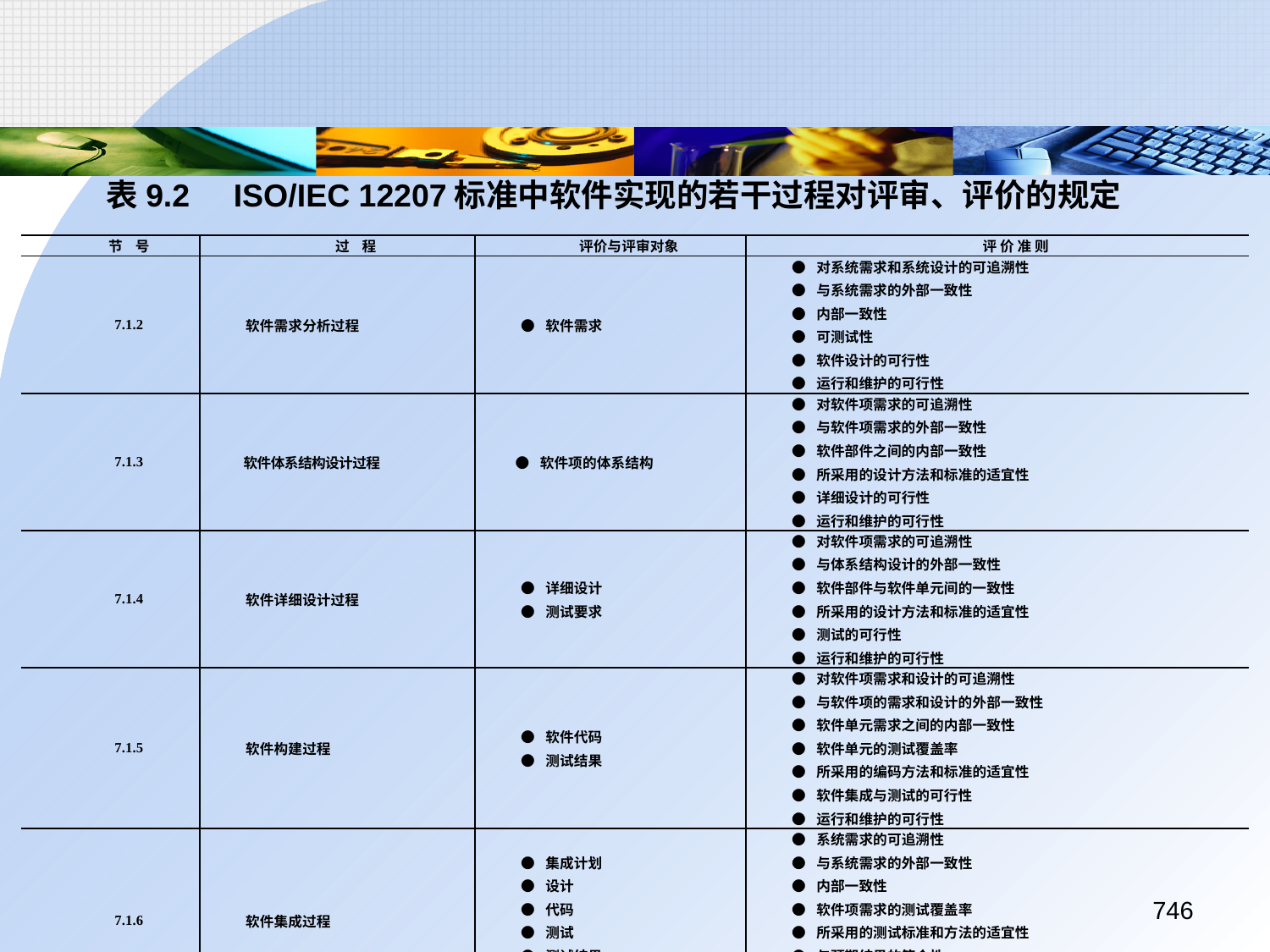

表9.2	ISO/IEC 12207标准中软件实现的若干过程对评审、评价的规定
| 节 号 | 过 程 | 评价与评审对象 | 评 价 准 则 |
| --- | --- | --- | --- |
| 7.1.2 | 软件需求分析过程 | ● 软件需求 | ● 对系统需求和系统设计的可追溯性 ● 与系统需求的外部一致性 ● 内部一致性 ● 可测试性 ● 软件设计的可行性 ● 运行和维护的可行性 |
| 7.1.3 | 软件体系结构设计过程 | ● 软件项的体系结构 | ● 对软件项需求的可追溯性 ● 与软件项需求的外部一致性 ● 软件部件之间的内部一致性 ● 所采用的设计方法和标准的适宜性 ● 详细设计的可行性 ● 运行和维护的可行性 |
| 7.1.4 | 软件详细设计过程 | ● 详细设计 ● 测试要求 | ● 对软件项需求的可追溯性 ● 与体系结构设计的外部一致性 ● 软件部件与软件单元间的一致性 ● 所采用的设计方法和标准的适宜性 ● 测试的可行性 ● 运行和维护的可行性 |
| 7.1.5 | 软件构建过程 | ● 软件代码 ● 测试结果 | ● 对软件项需求和设计的可追溯性 ● 与软件项的需求和设计的外部一致性 ● 软件单元需求之间的内部一致性 ● 软件单元的测试覆盖率 ● 所采用的编码方法和标准的适宜性 ● 软件集成与测试的可行性 ● 运行和维护的可行性 |
| 7.1.6 | 软件集成过程 | ● 集成计划 ● 设计 ● 代码 ● 测试 ● 测试结果 ● 用户文档 | ● 系统需求的可追溯性 ● 与系统需求的外部一致性 ● 内部一致性 ● 软件项需求的测试覆盖率 ● 所采用的测试标准和方法的适宜性 ● 与预期结果的符合性 ● 软件合格性测试的可行性 ● 运行与维护的可行性 |
746